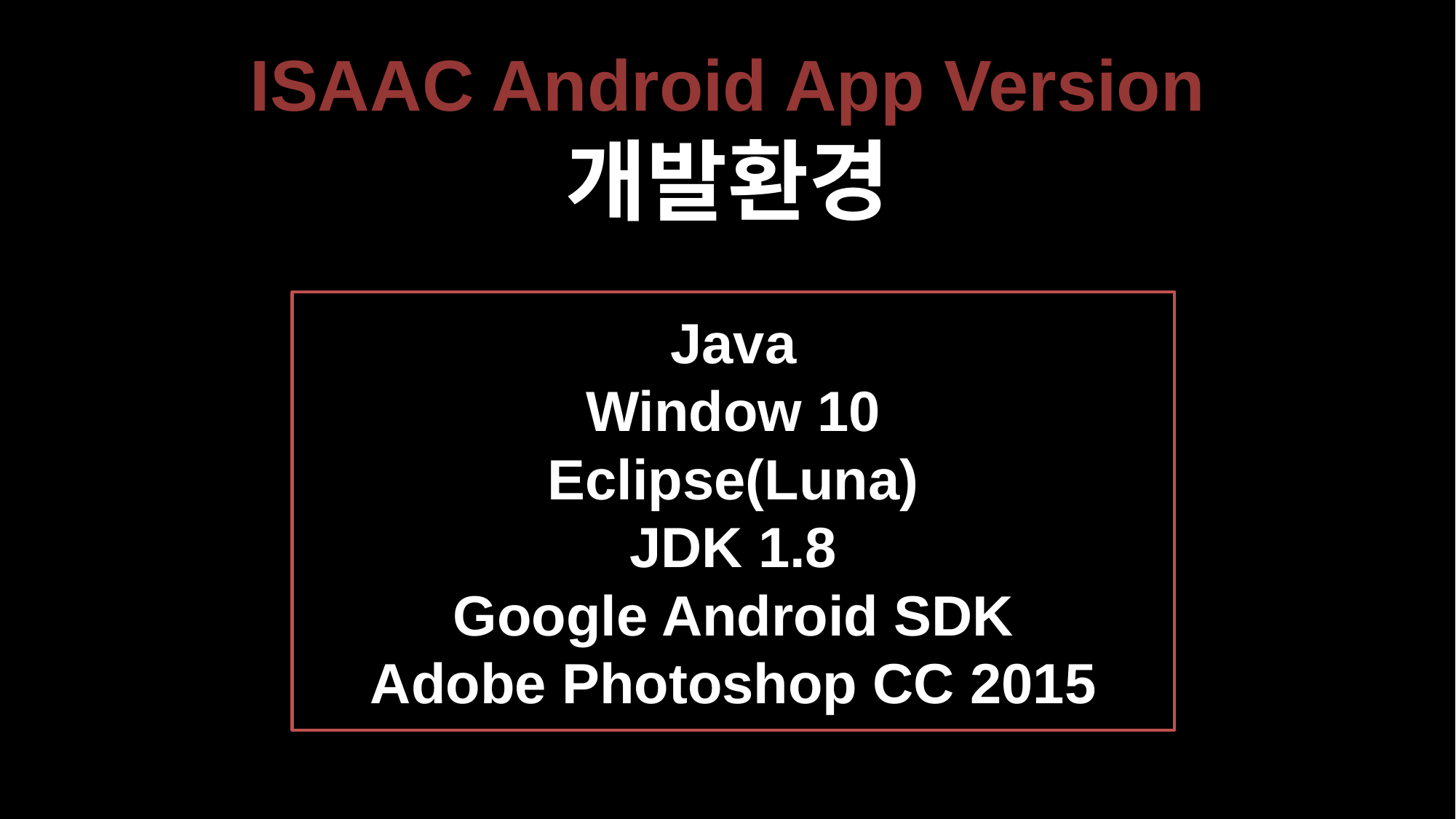

# ISAAC Android App Version 개발환경
Java
Window 10
Eclipse(Luna)
JDK 1.8
Google Android SDK
Adobe Photoshop CC 2015